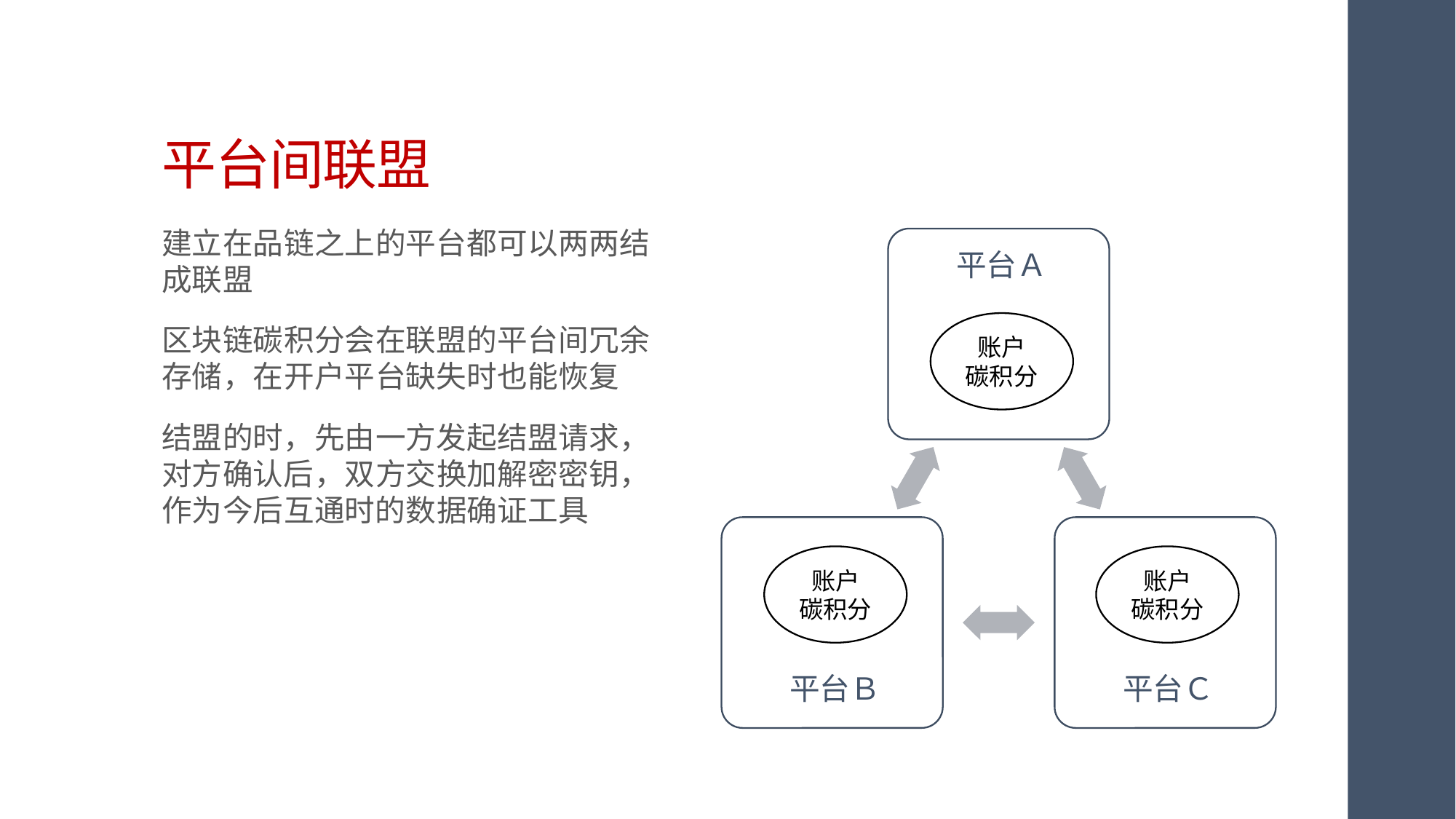

# 平台间联盟
建立在品链之上的平台都可以两两结成联盟
区块链碳积分会在联盟的平台间冗余存储，在开户平台缺失时也能恢复
结盟的时，先由一方发起结盟请求，对方确认后，双方交换加解密密钥，作为今后互通时的数据确证工具
平台Ａ

平台Ｃ

平台Ｂ

账户
碳积分
账户
碳积分
账户
碳积分